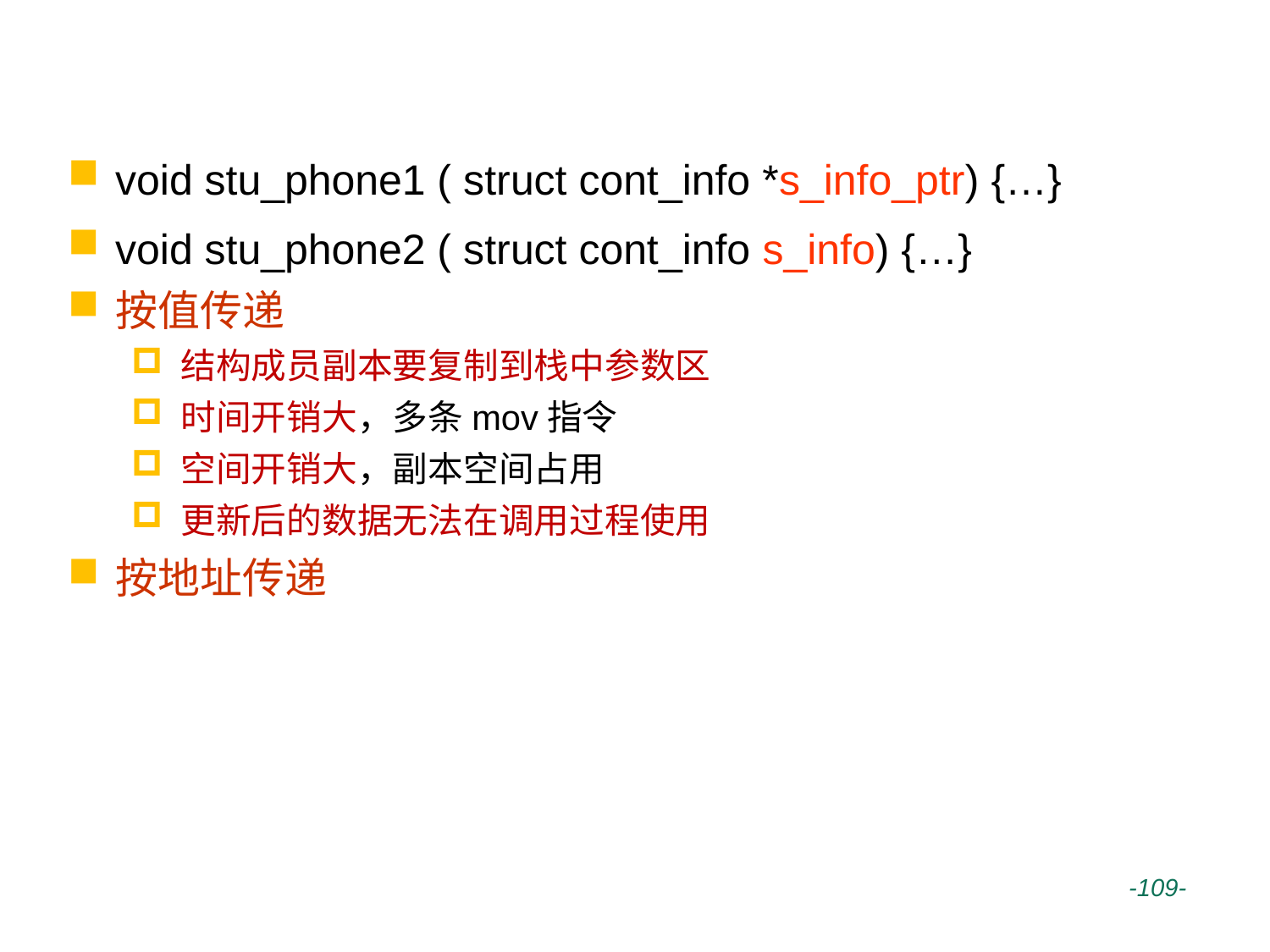

# 结构体数据作为入口参数
void stu_phone1 ( struct cont_info *s_info_ptr) {…}
void stu_phone2 ( struct cont_info s_info) {…}
按值传递
结构成员副本要复制到栈中参数区
时间开销大，多条mov指令
空间开销大，副本空间占用
更新后的数据无法在调用过程使用
按地址传递

 -109-